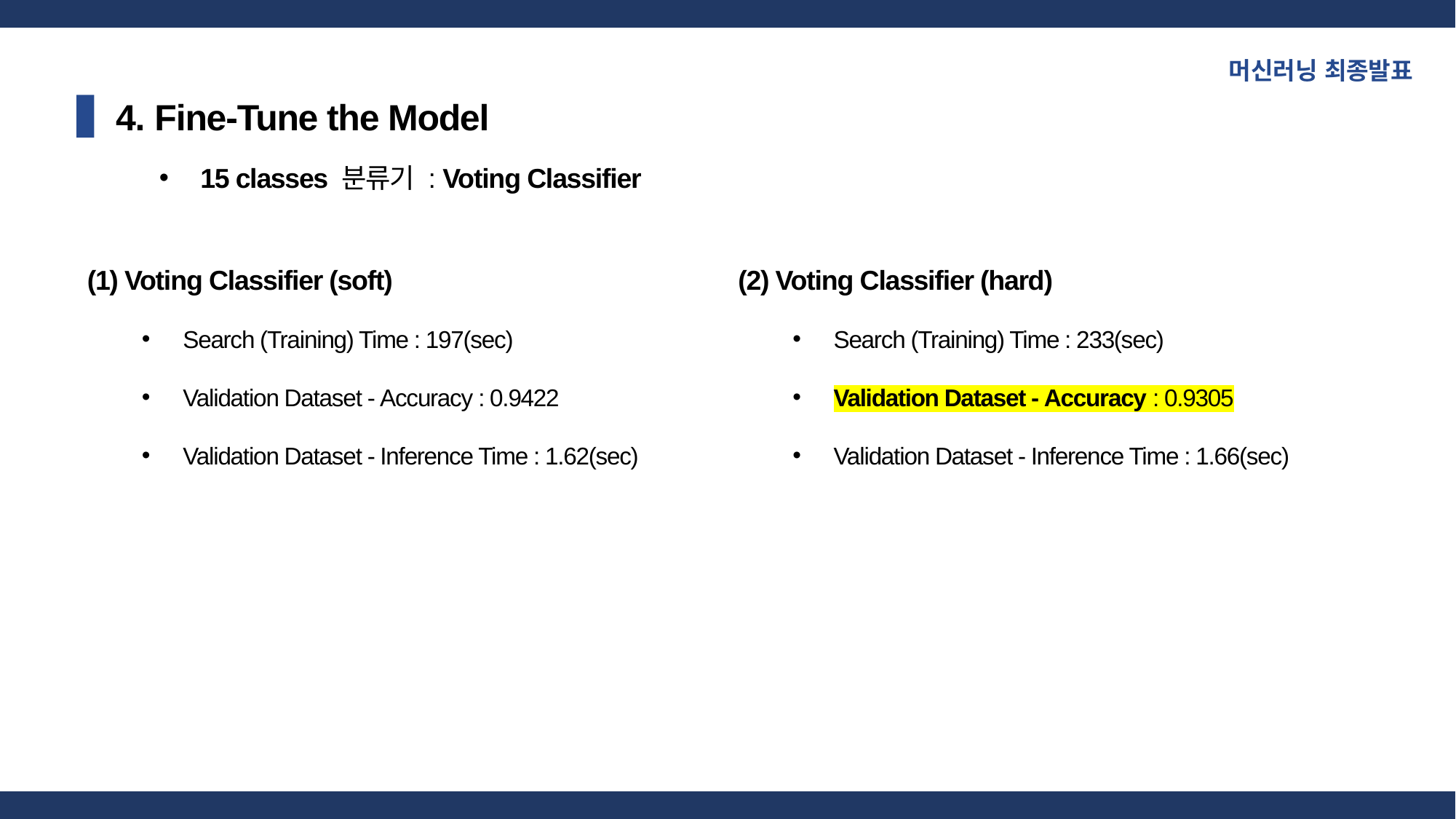

머신러닝 최종발표
4. Fine-Tune the Model

15 classes 분류기 : Voting Classifier
(1) Voting Classifier (soft)
Search (Training) Time : 197(sec)
Validation Dataset - Accuracy : 0.9422
Validation Dataset - Inference Time : 1.62(sec)

(2) Voting Classifier (hard)
Search (Training) Time : 233(sec)
Validation Dataset - Accuracy : 0.9305
Validation Dataset - Inference Time : 1.66(sec)